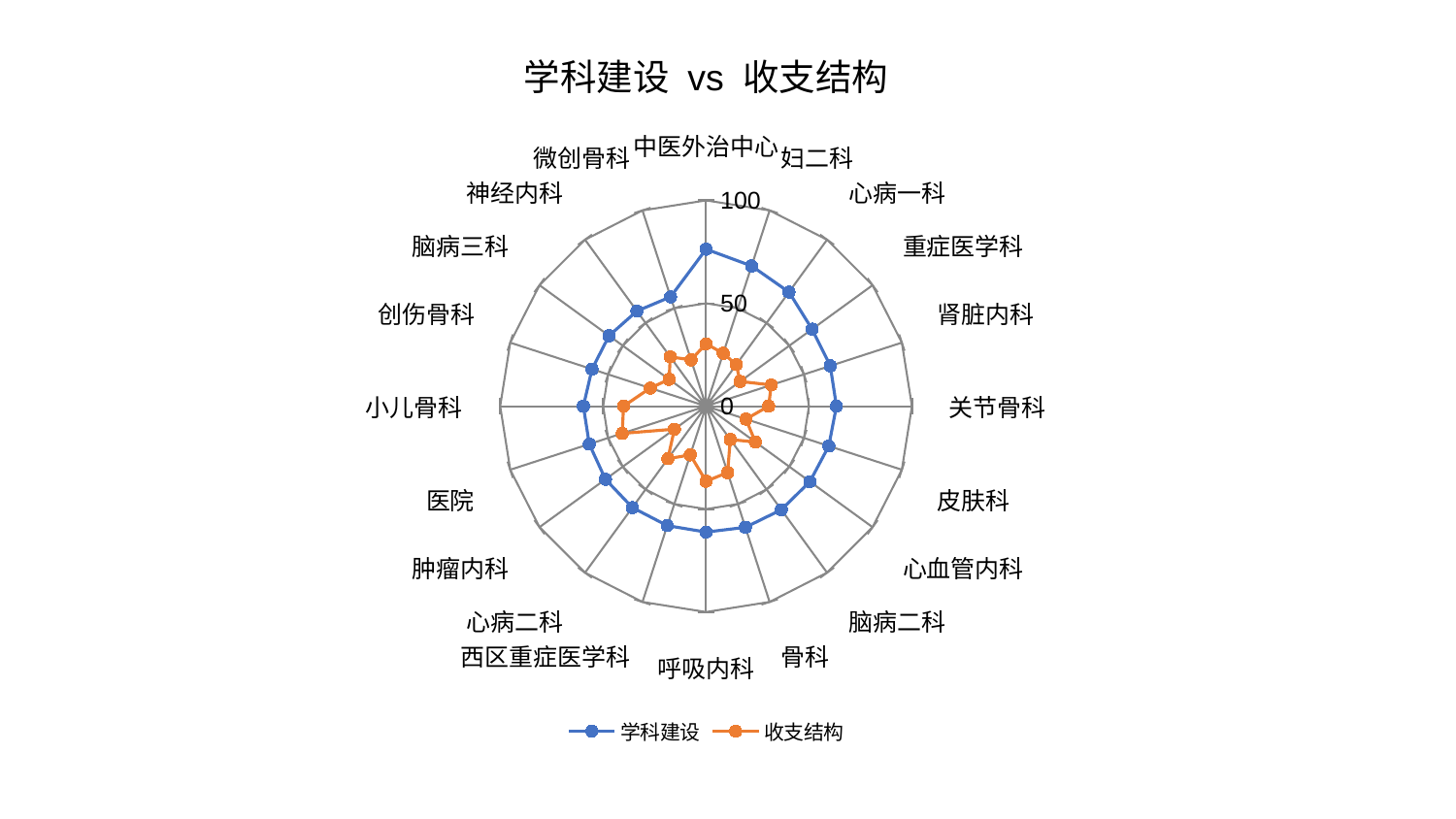

### Chart: 学科建设 vs 收支结构

| Category | 学科建设 | 收支结构 |
|---|---|---|
| 中医外治中心 | 76.28553972708583 | 30.31744318519621 |
| 妇二科 | 71.63973414520663 | 27.021834465626203 |
| 心病一科 | 68.53959469464681 | 25.00145805021644 |
| 重症医学科 | 63.680985299645684 | 20.473336093026052 |
| 肾脏内科 | 63.451833734354686 | 33.31795207470715 |
| 关节骨科 | 63.35932568338744 | 30.38337672600938 |
| 皮肤科 | 62.68838581149956 | 20.368948850717494 |
| 心血管内科 | 62.36480846214874 | 29.64403063330095 |
| 脑病二科 | 62.20570442110864 | 20.04149244046602 |
| 骨科 | 61.894901075284544 | 33.9086971154255 |
| 呼吸内科 | 61.1861354219699 | 36.47449805972622 |
| 西区重症医学科 | 61.02884974198605 | 24.883273205339194 |
| 心病二科 | 60.90677497014662 | 31.573944520778 |
| 肿瘤内科 | 60.41747922717286 | 19.01440518996524 |
| 医院 | 59.65001363601698 | 42.84916196092142 |
| 小儿骨科 | 59.59845431448818 | 40.0761039676255 |
| 创伤骨科 | 58.256665542351605 | 28.48379028809376 |
| 脑病三科 | 58.254130710234044 | 22.17400036161606 |
| 神经内科 | 57.12398859545483 | 29.63525444441839 |
| 微创骨科 | 55.82989116387046 | 23.670008305739422 |
18